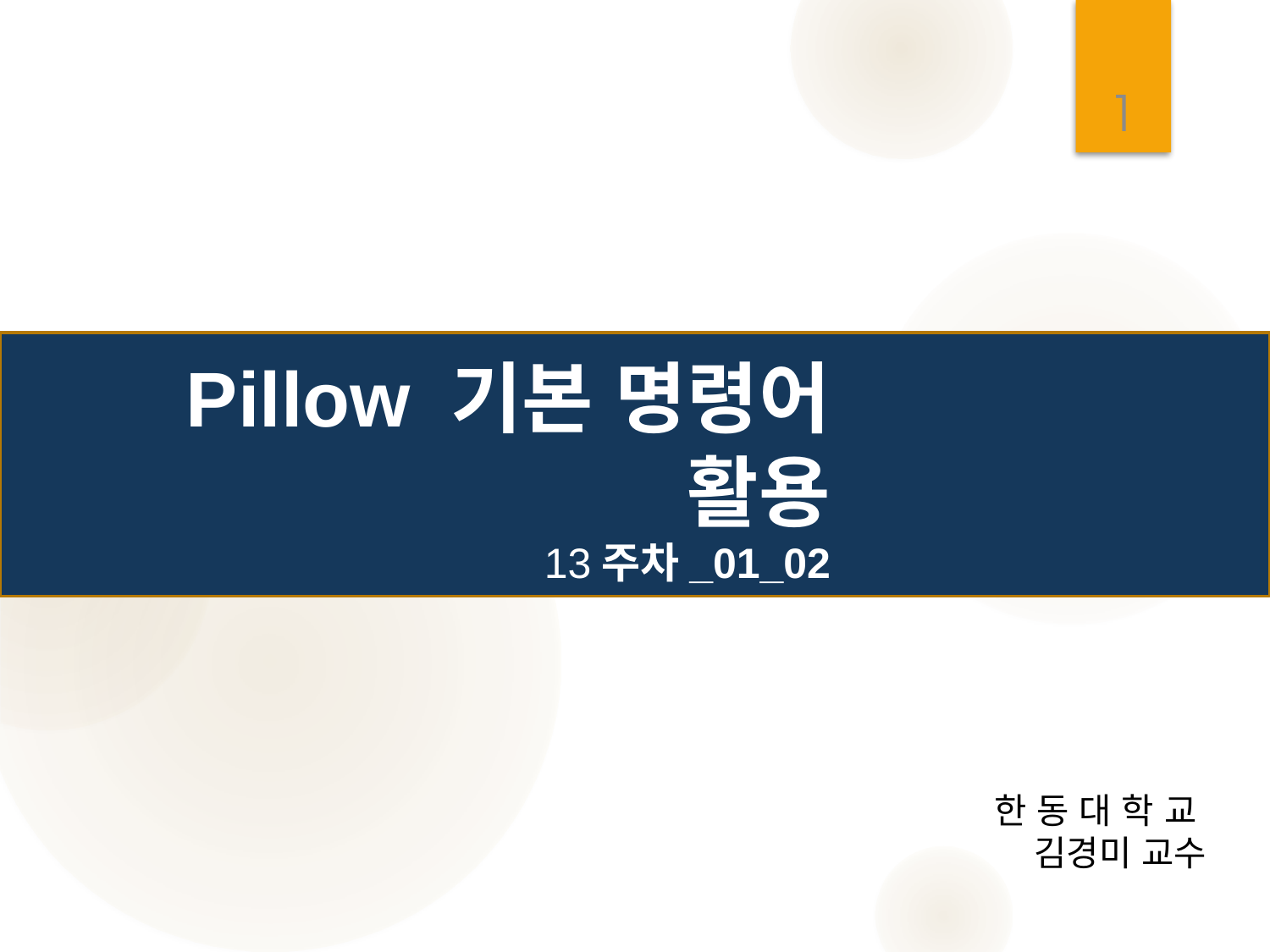

1

# Pillow 기본 명령어 활용 13주차_01_02
한 동 대 학 교
김경미 교수